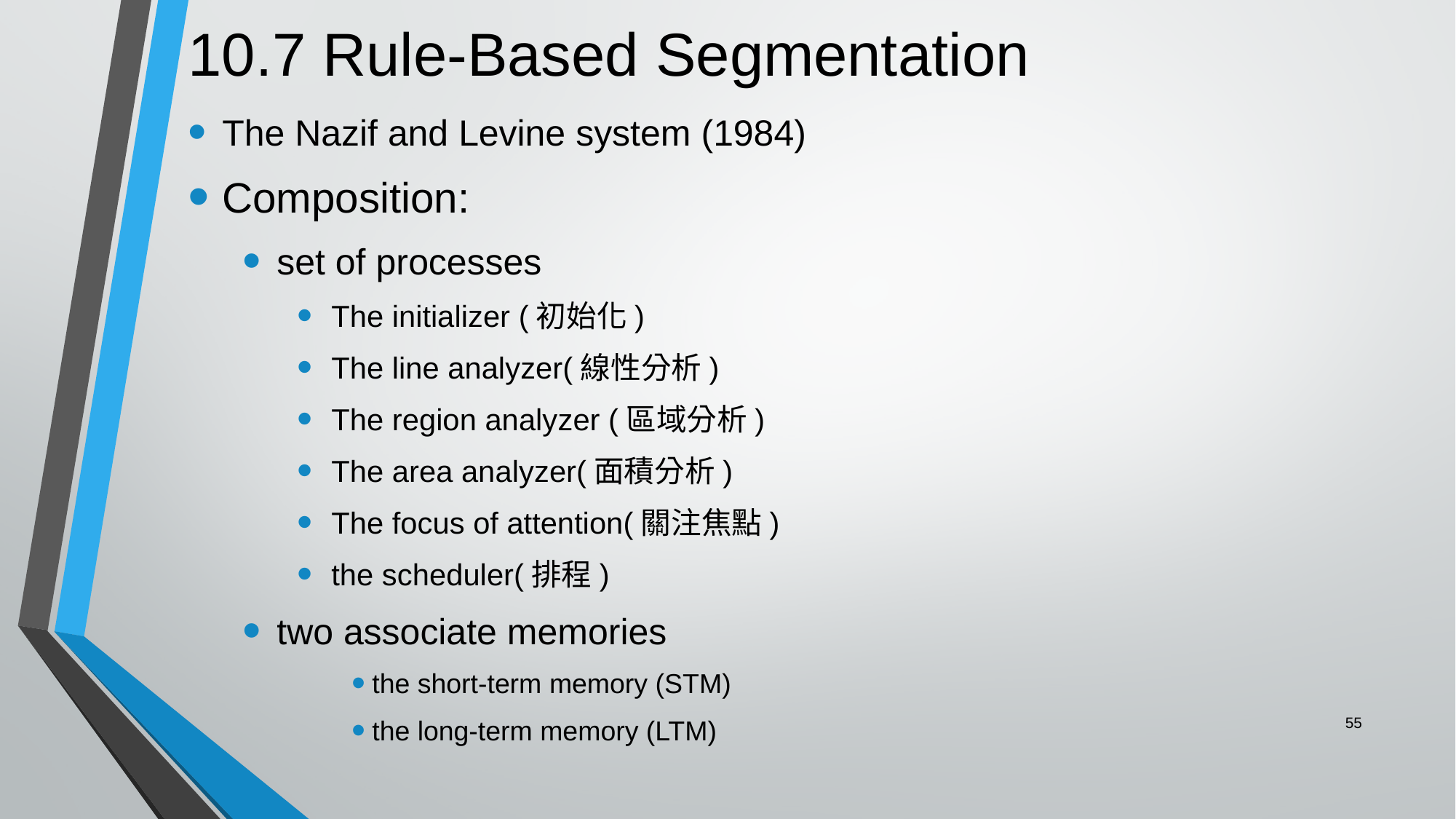

# 10.7 Rule-Based Segmentation
The Nazif and Levine system (1984)
Composition:
set of processes
The initializer (初始化)
The line analyzer(線性分析)
The region analyzer (區域分析)
The area analyzer(面積分析)
The focus of attention(關注焦點)
the scheduler(排程)
two associate memories
the short-term memory (STM)
the long-term memory (LTM)

55